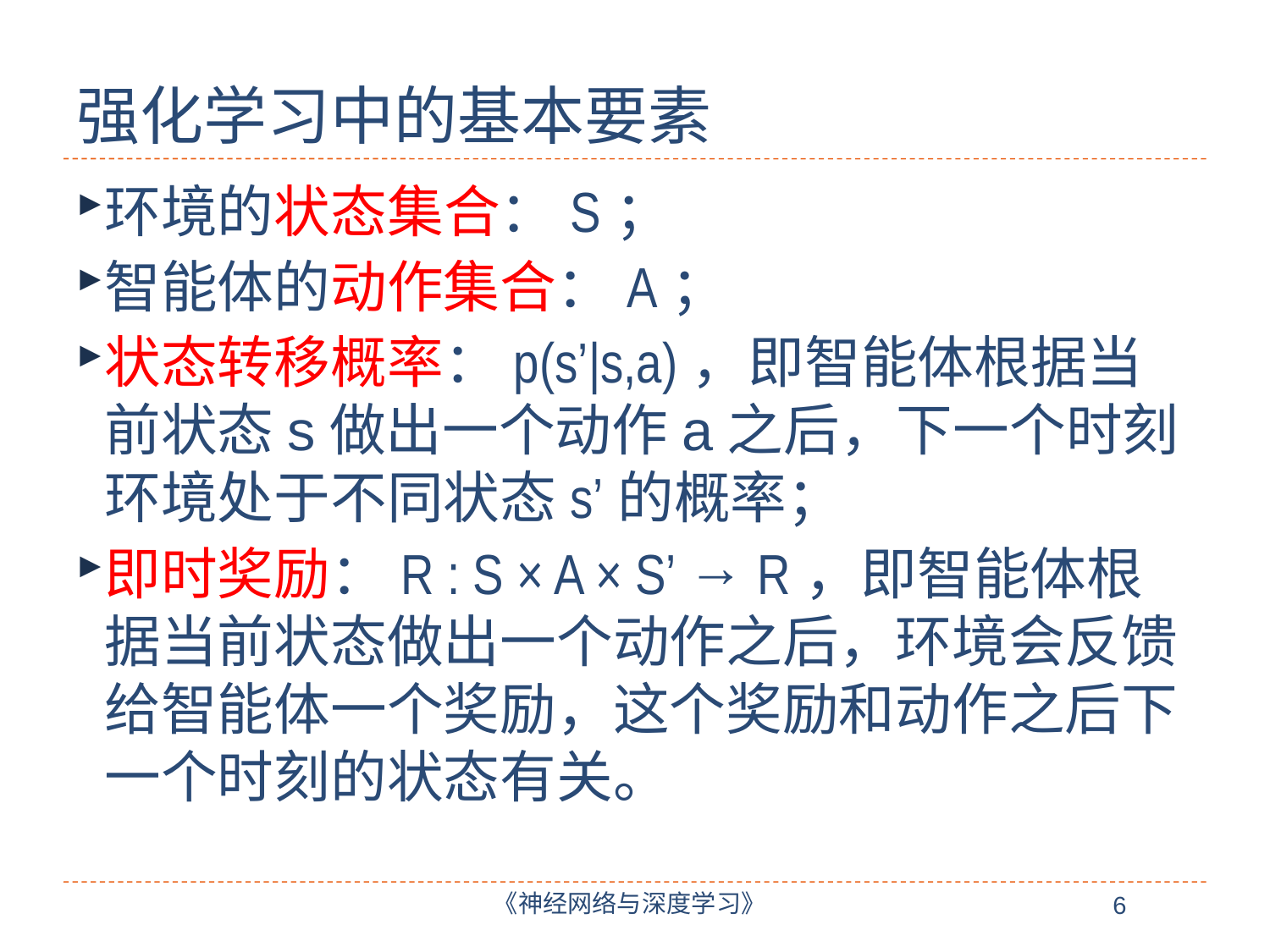

# 强化学习中的基本要素
环境的状态集合：S；
智能体的动作集合：A；
状态转移概率：p(s’|s,a)，即智能体根据当前状态s做出一个动作a之后，下一个时刻环境处于不同状态s’的概率；
即时奖励：R : S × A × S’ → R，即智能体根据当前状态做出一个动作之后，环境会反馈给智能体一个奖励，这个奖励和动作之后下一个时刻的状态有关。